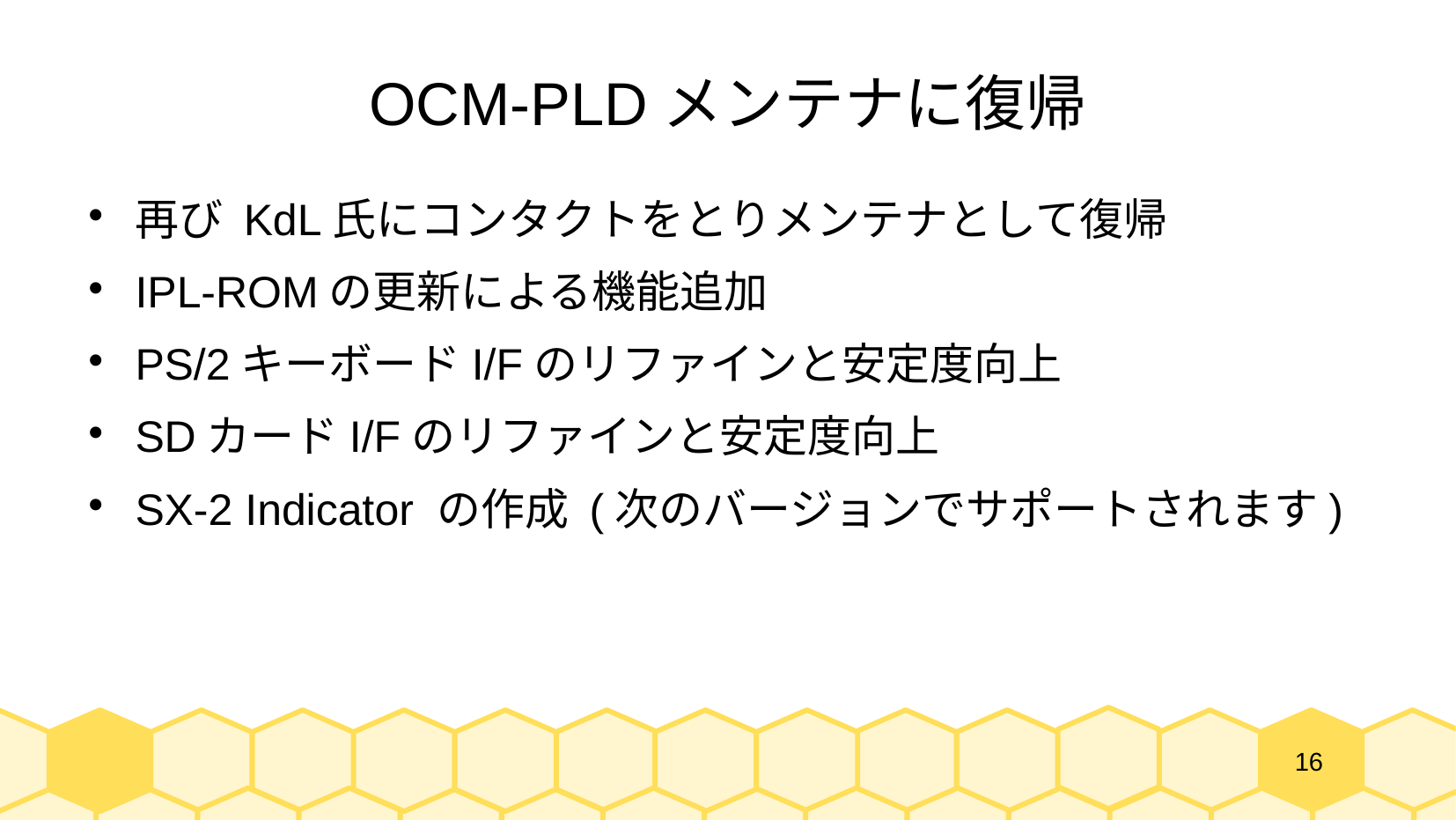

# OCM-PLDメンテナに復帰
再び KdL氏にコンタクトをとりメンテナとして復帰
IPL-ROMの更新による機能追加
PS/2キーボードI/Fのリファインと安定度向上
SDカードI/Fのリファインと安定度向上
SX-2 Indicator の作成 (次のバージョンでサポートされます)
16